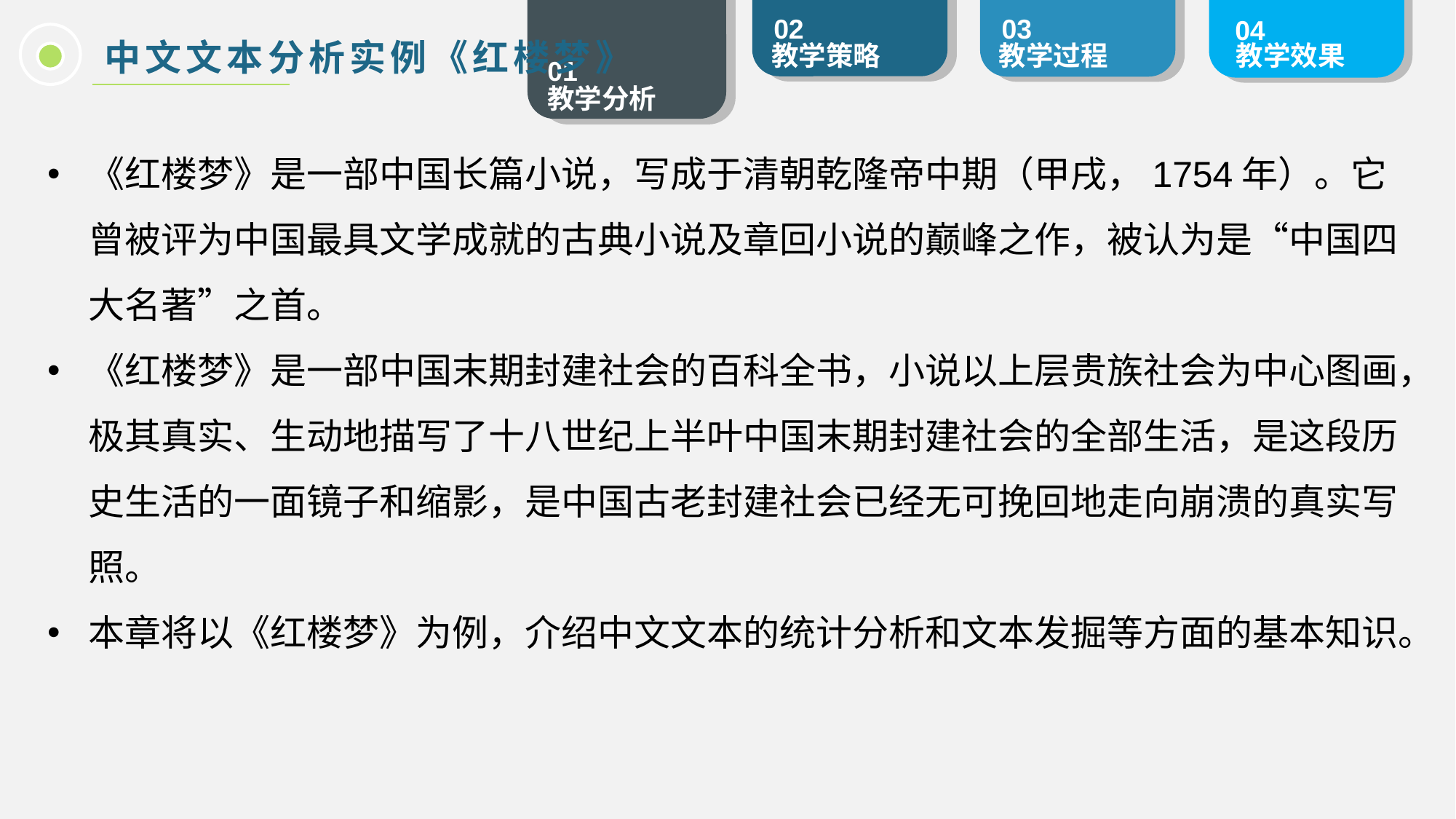

中文文本分析实例《红楼梦》
《红楼梦》是一部中国长篇小说，写成于清朝乾隆帝中期（甲戌，1754年）。它曾被评为中国最具文学成就的古典小说及章回小说的巅峰之作，被认为是“中国四大名著”之首。
《红楼梦》是一部中国末期封建社会的百科全书，小说以上层贵族社会为中心图画，极其真实、生动地描写了十八世纪上半叶中国末期封建社会的全部生活，是这段历史生活的一面镜子和缩影，是中国古老封建社会已经无可挽回地走向崩溃的真实写照。
本章将以《红楼梦》为例，介绍中文文本的统计分析和文本发掘等方面的基本知识。